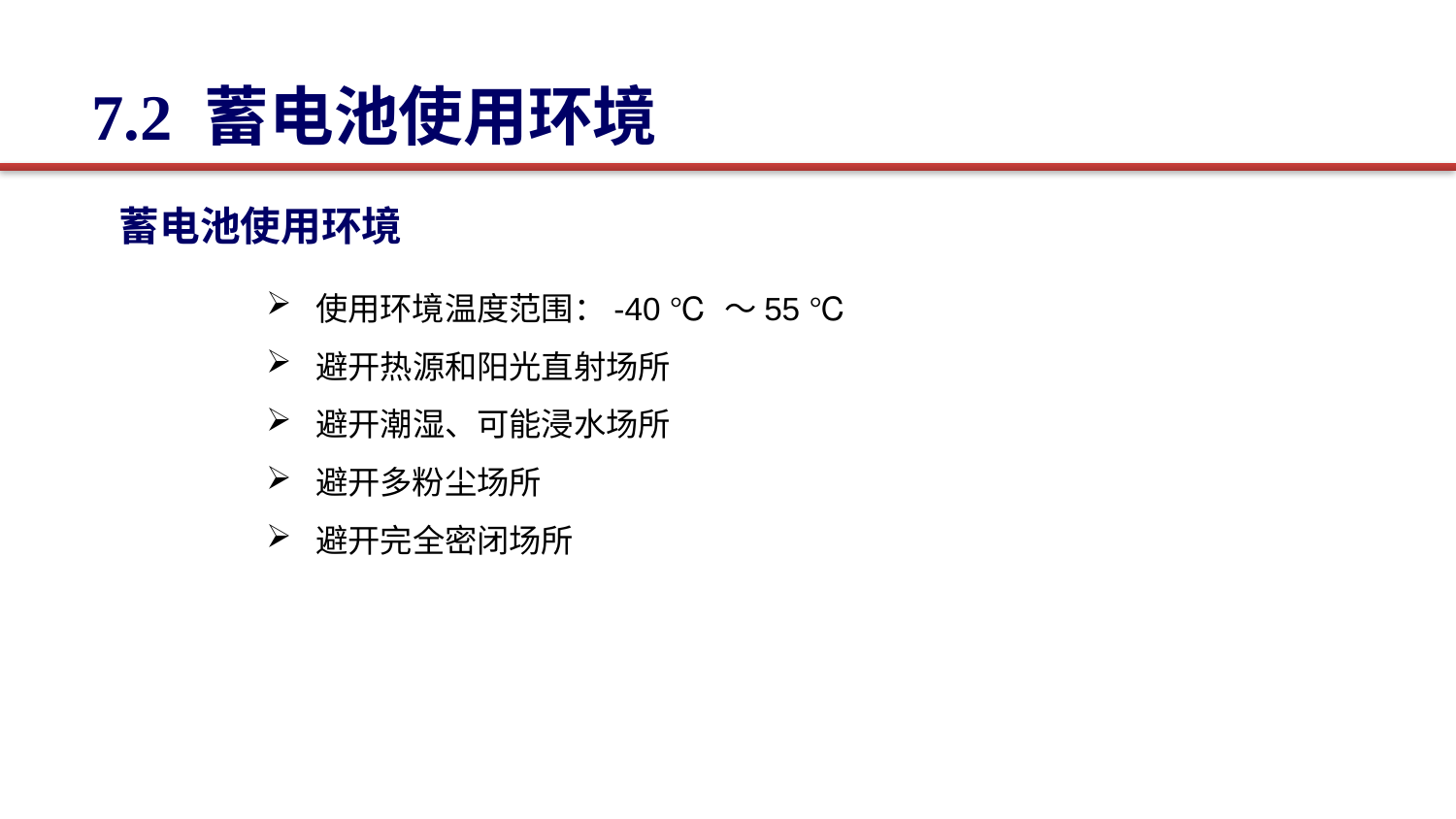

7.2 蓄电池使用环境

蓄电池使用环境
 使用环境温度范围：-40 ℃ ～55 ℃
 避开热源和阳光直射场所
 避开潮湿、可能浸水场所
 避开多粉尘场所
 避开完全密闭场所